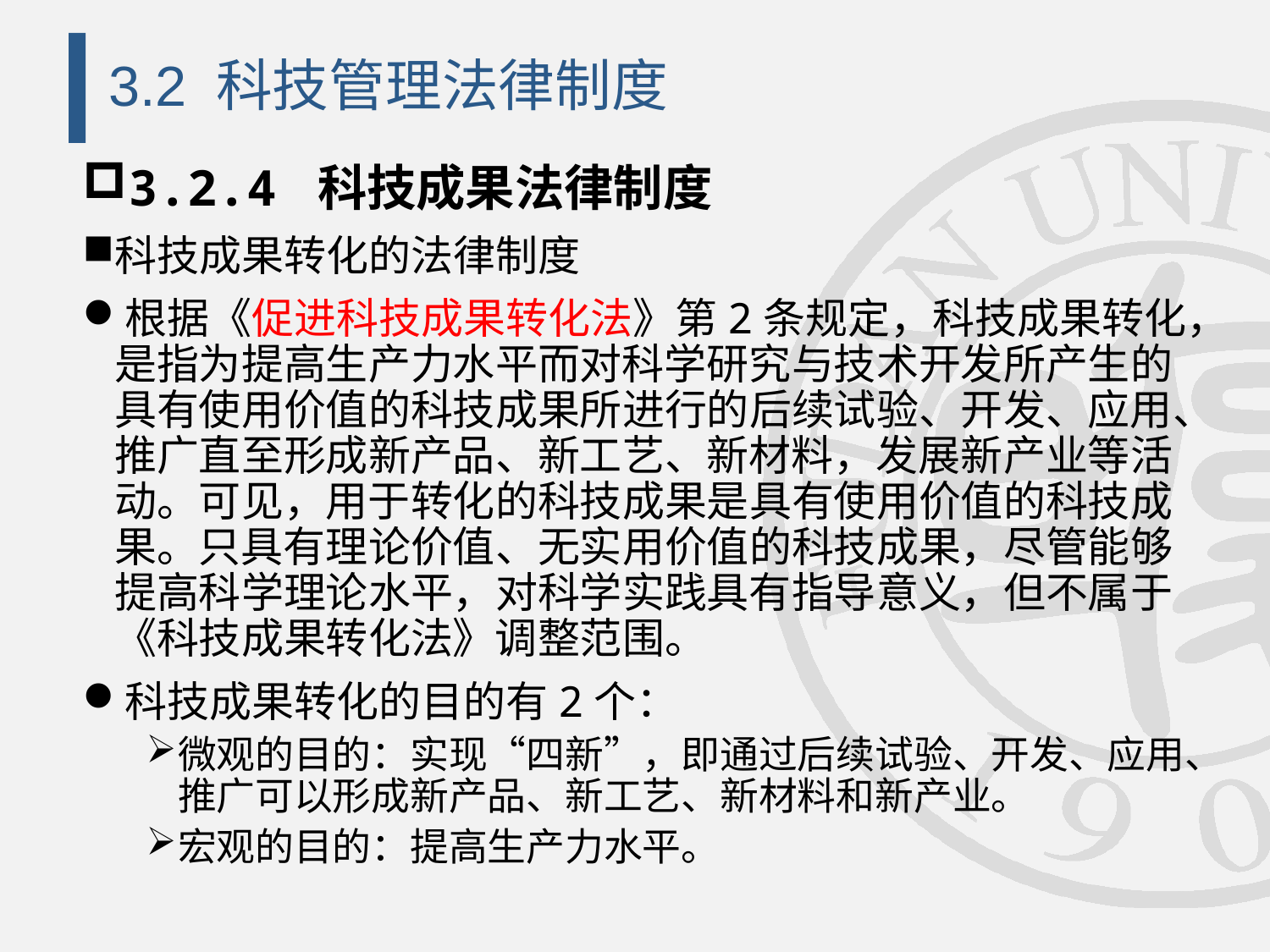

# 3.2 科技管理法律制度
3.2.4 科技成果法律制度
科技成果转化的法律制度
根据《促进科技成果转化法》第2条规定，科技成果转化，是指为提高生产力水平而对科学研究与技术开发所产生的具有使用价值的科技成果所进行的后续试验、开发、应用、推广直至形成新产品、新工艺、新材料，发展新产业等活动。可见，用于转化的科技成果是具有使用价值的科技成果。只具有理论价值、无实用价值的科技成果，尽管能够提高科学理论水平，对科学实践具有指导意义，但不属于《科技成果转化法》调整范围。
科技成果转化的目的有2个：
微观的目的：实现“四新”，即通过后续试验、开发、应用、推广可以形成新产品、新工艺、新材料和新产业。
宏观的目的：提高生产力水平。